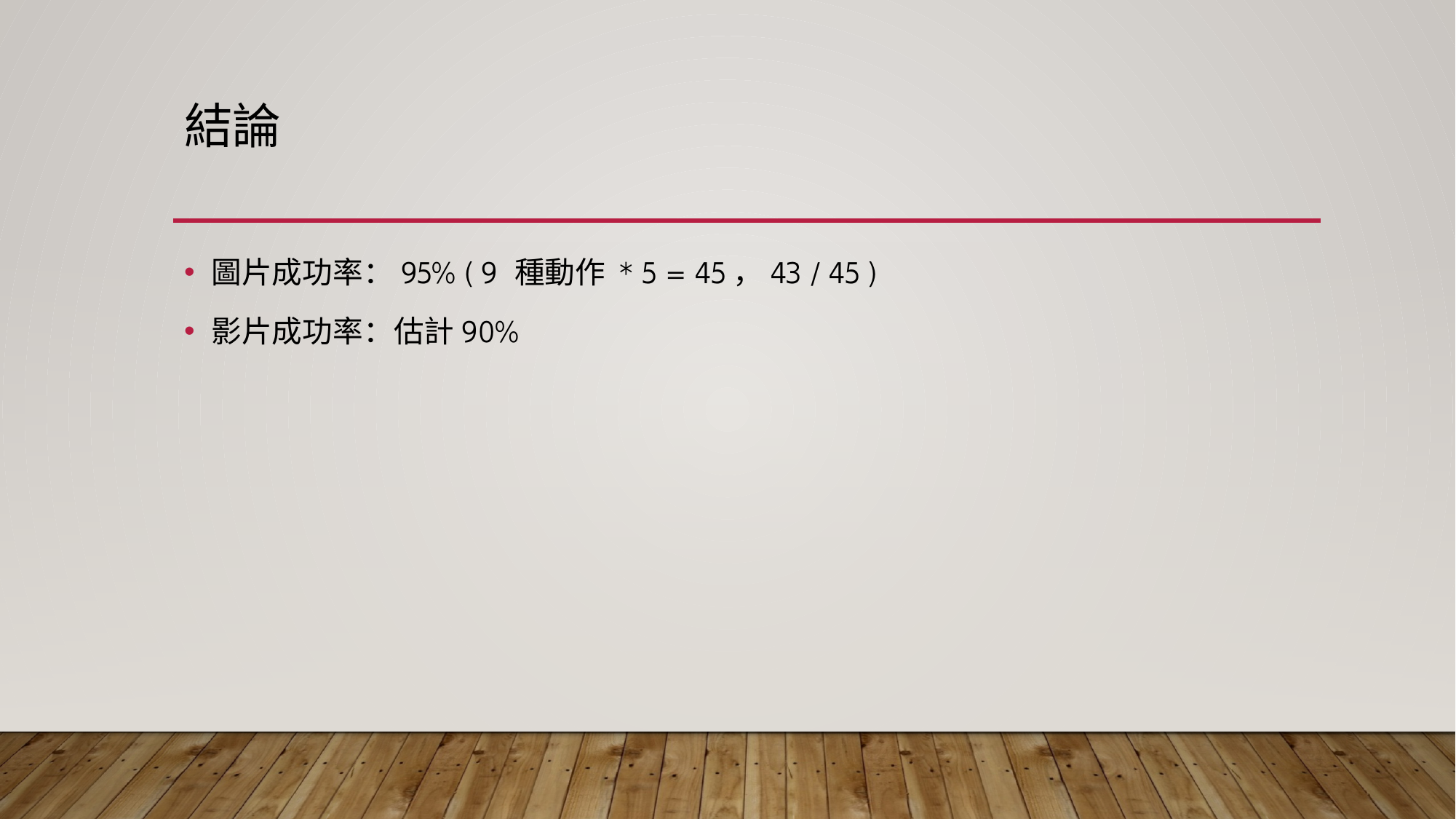

# 結論
圖片成功率：95% ( 9 種動作 * 5 = 45，43 / 45 )
影片成功率：估計90%